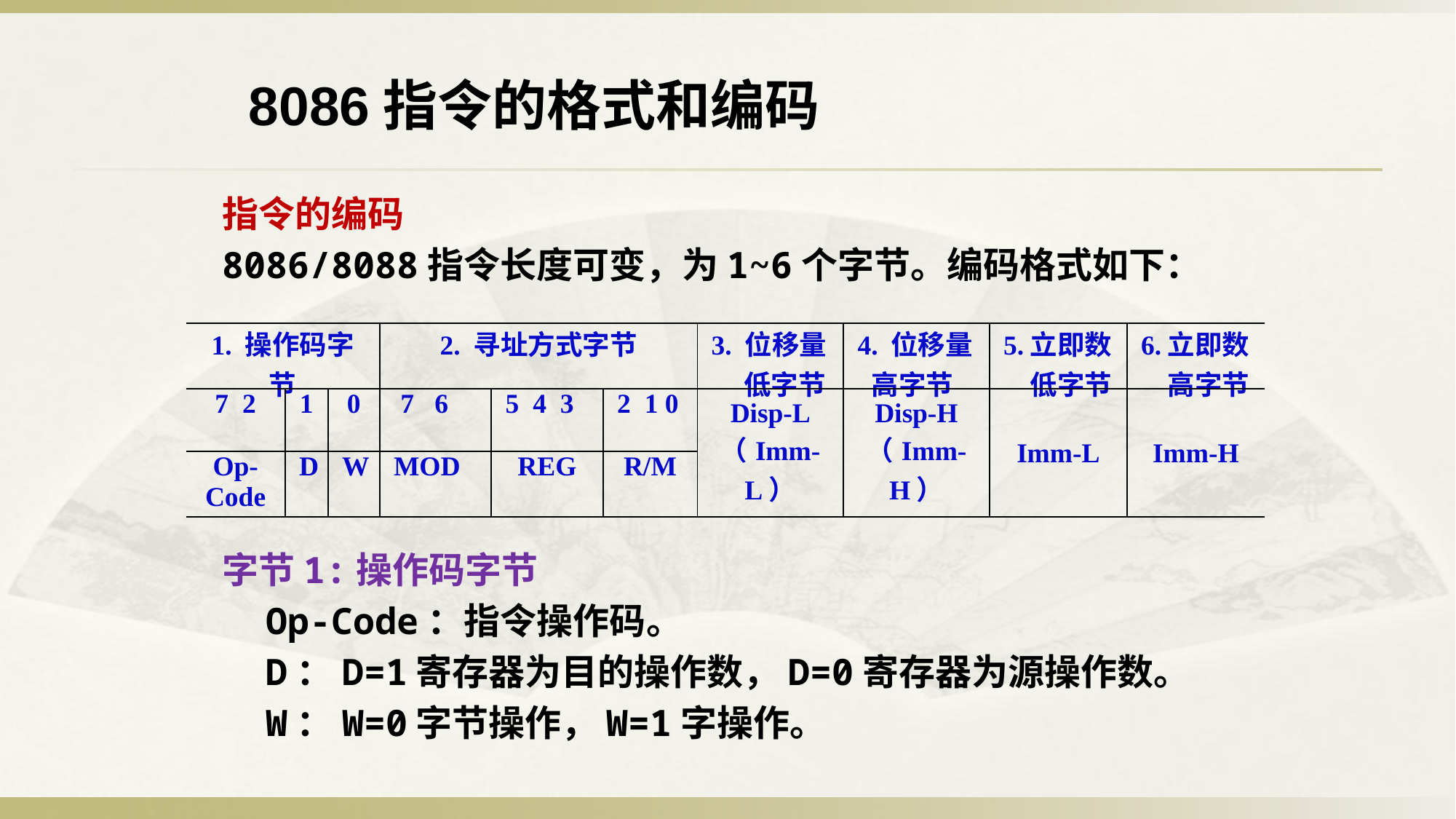

8086指令的格式和编码
指令的编码
8086/8088指令长度可变，为1~6个字节。编码格式如下：

字节1:操作码字节
  Op-Code：指令操作码。
  D：D=1寄存器为目的操作数，D=0寄存器为源操作数。
  W：W=0字节操作，W=1字操作。

| 1. 操作码字节 |  |  | 2. 寻址方式字节 |  |  | 3. 位移量 低字节 | 4. 位移量 高字节 | 5.立即数 低字节 | 6.立即数 高字节 |
| --- | --- | --- | --- | --- | --- | --- | --- | --- | --- |
| 7 2 | 1 | 0 | 7 6 | 5 4 3 | 2 1 0 | Disp-L （Imm-L） | Disp-H （Imm-H） | Imm-L | Imm-H |
| Op-Code | D | W | MOD | REG | R/M |  |  |  |  |